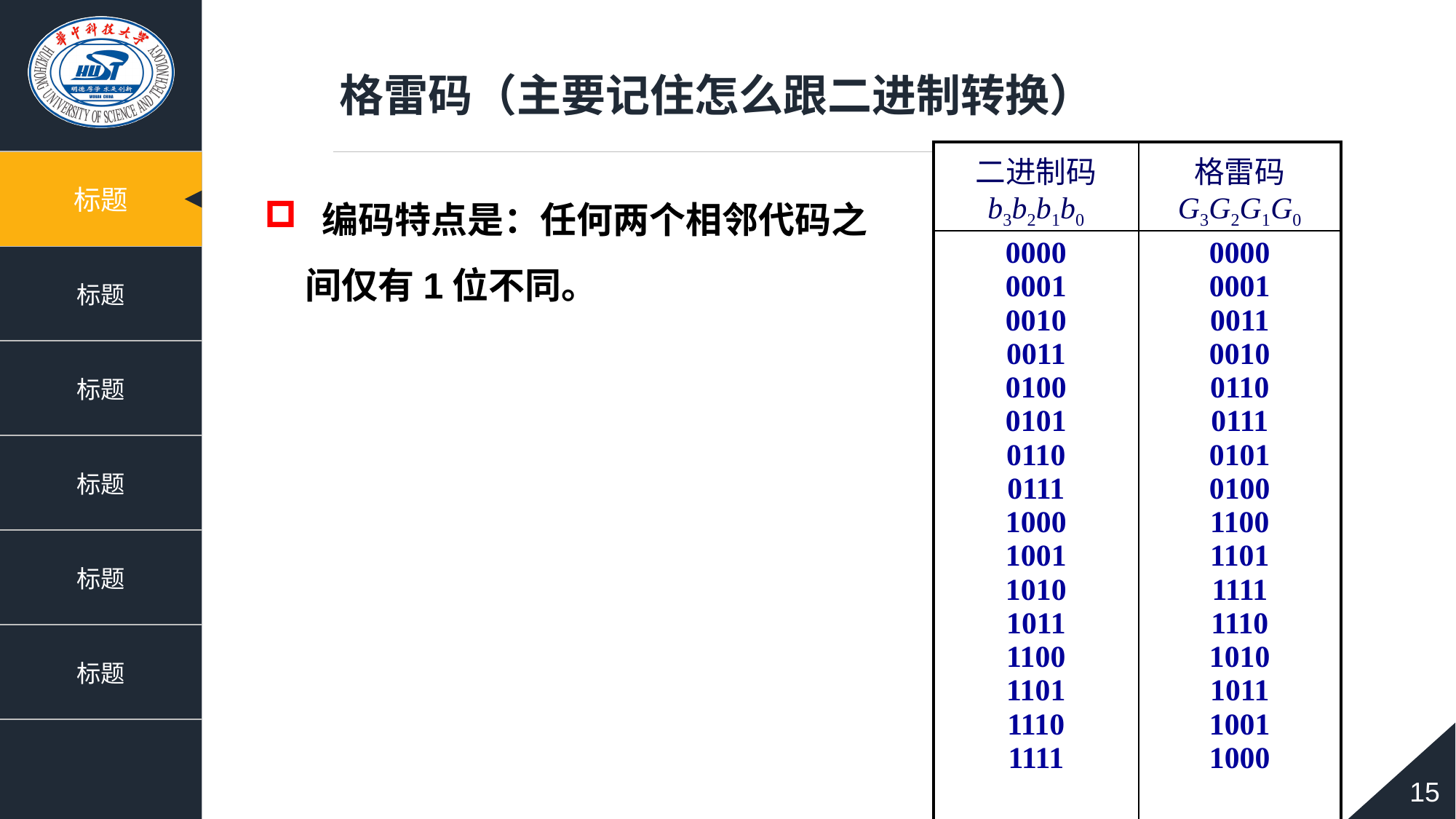

格雷码（主要记住怎么跟二进制转换）
| 二进制码 b3b2b1b0 | 格雷码 G3G2G1G0 |
| --- | --- |
| 0000 0001 0010 0011 0100 0101 0110 0111 1000 1001 1010 1011 1100 1101 1110 1111 | 0000 0001 0011 0010 0110 0111 0101 0100 1100 1101 1111 1110 1010 1011 1001 1000 |
 编码特点是：任何两个相邻代码之间仅有1位不同。